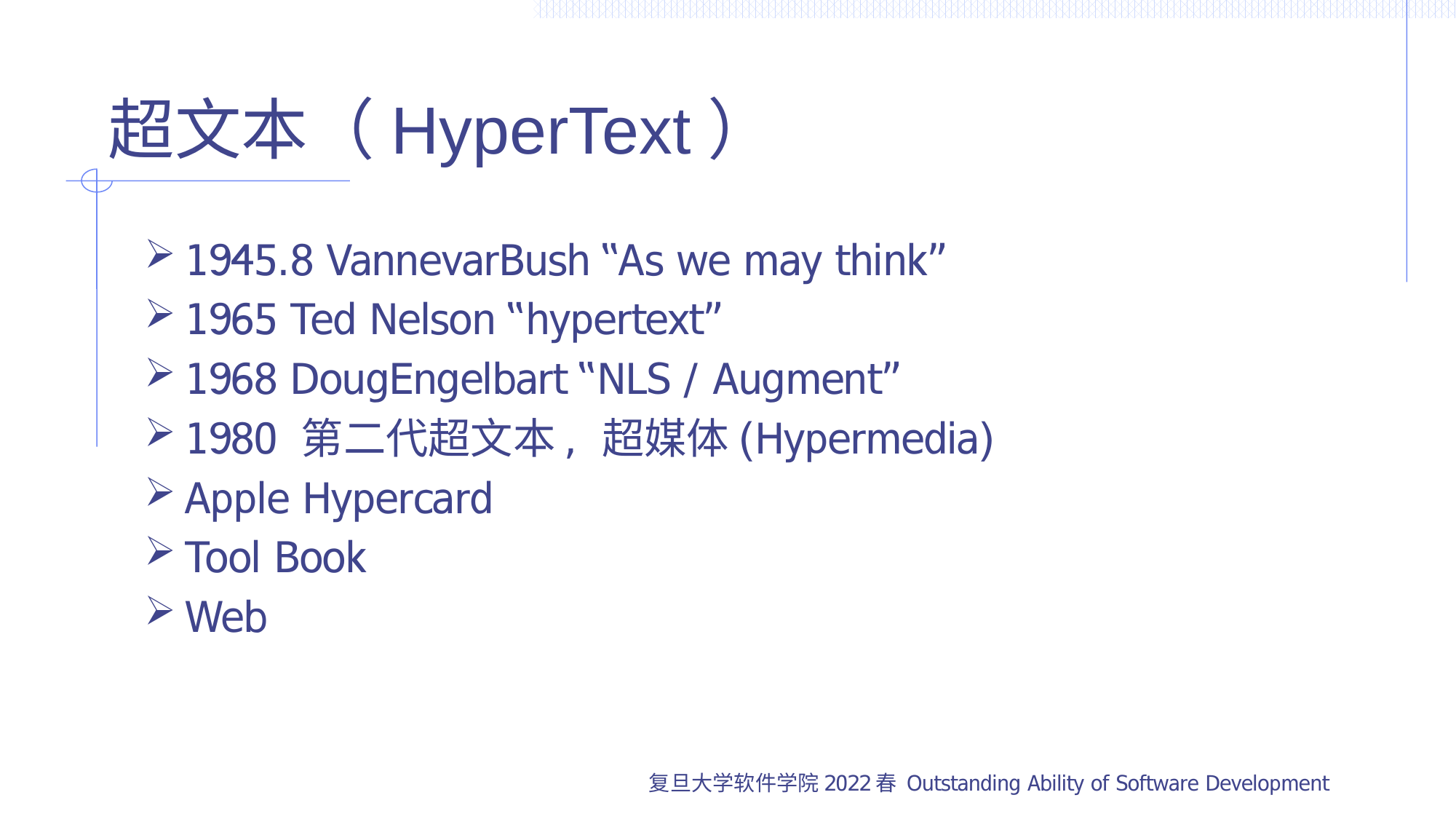

# 超文本（HyperText）
1945.8 VannevarBush “As we may think”
1965 Ted Nelson “hypertext”
1968 DougEngelbart “NLS / Augment”
1980 第二代超文本, 超媒体(Hypermedia)
Apple Hypercard
Tool Book
Web